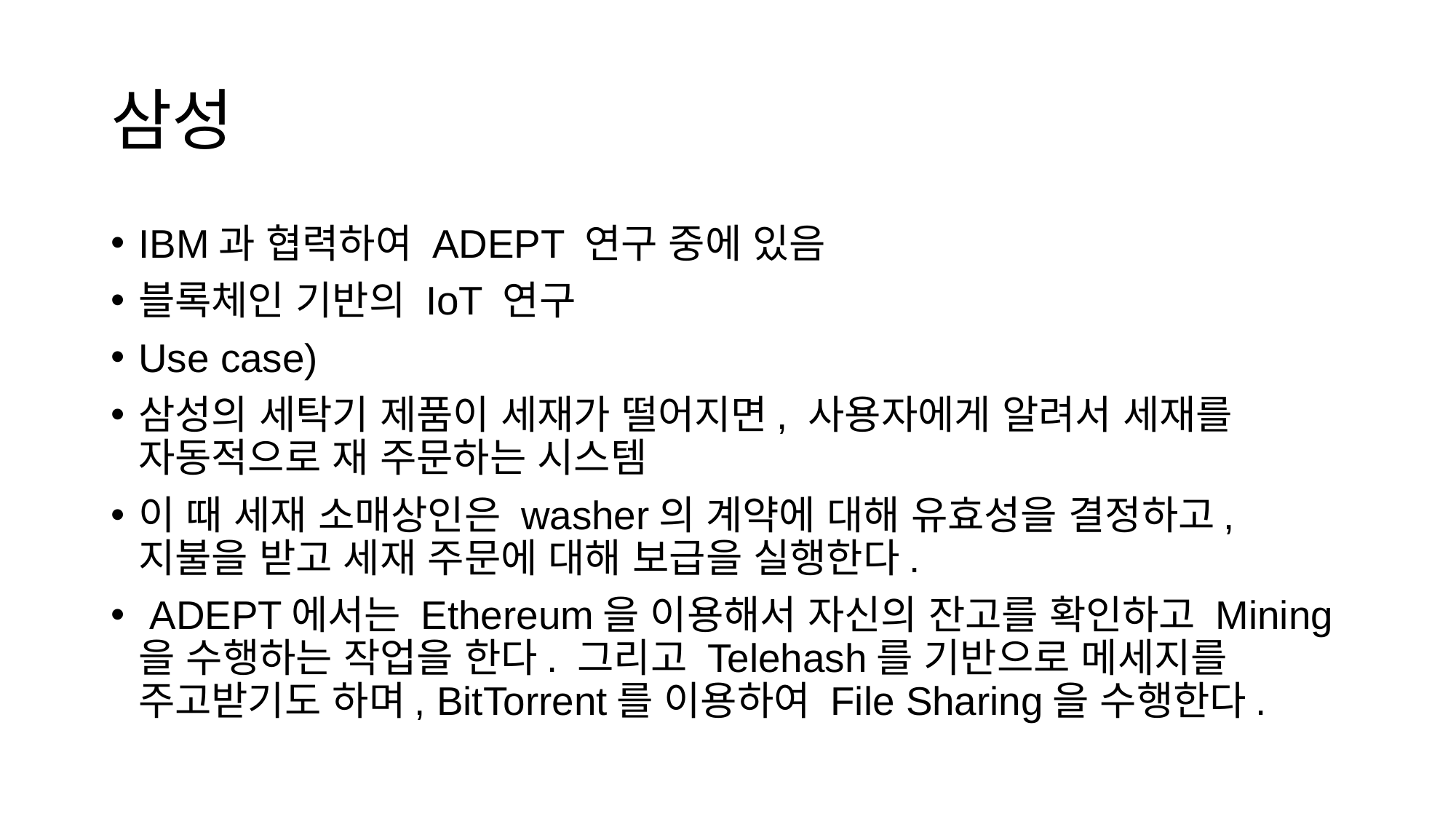

# 삼성
IBM과 협력하여 ADEPT 연구 중에 있음
블록체인 기반의 IoT 연구
Use case)
삼성의 세탁기 제품이 세재가 떨어지면, 사용자에게 알려서 세재를 자동적으로 재 주문하는 시스템
이 때 세재 소매상인은 washer의 계약에 대해 유효성을 결정하고, 지불을 받고 세재 주문에 대해 보급을 실행한다.
 ADEPT에서는 Ethereum을 이용해서 자신의 잔고를 확인하고 Mining을 수행하는 작업을 한다. 그리고 Telehash를 기반으로 메세지를 주고받기도 하며, BitTorrent를 이용하여 File Sharing을 수행한다.